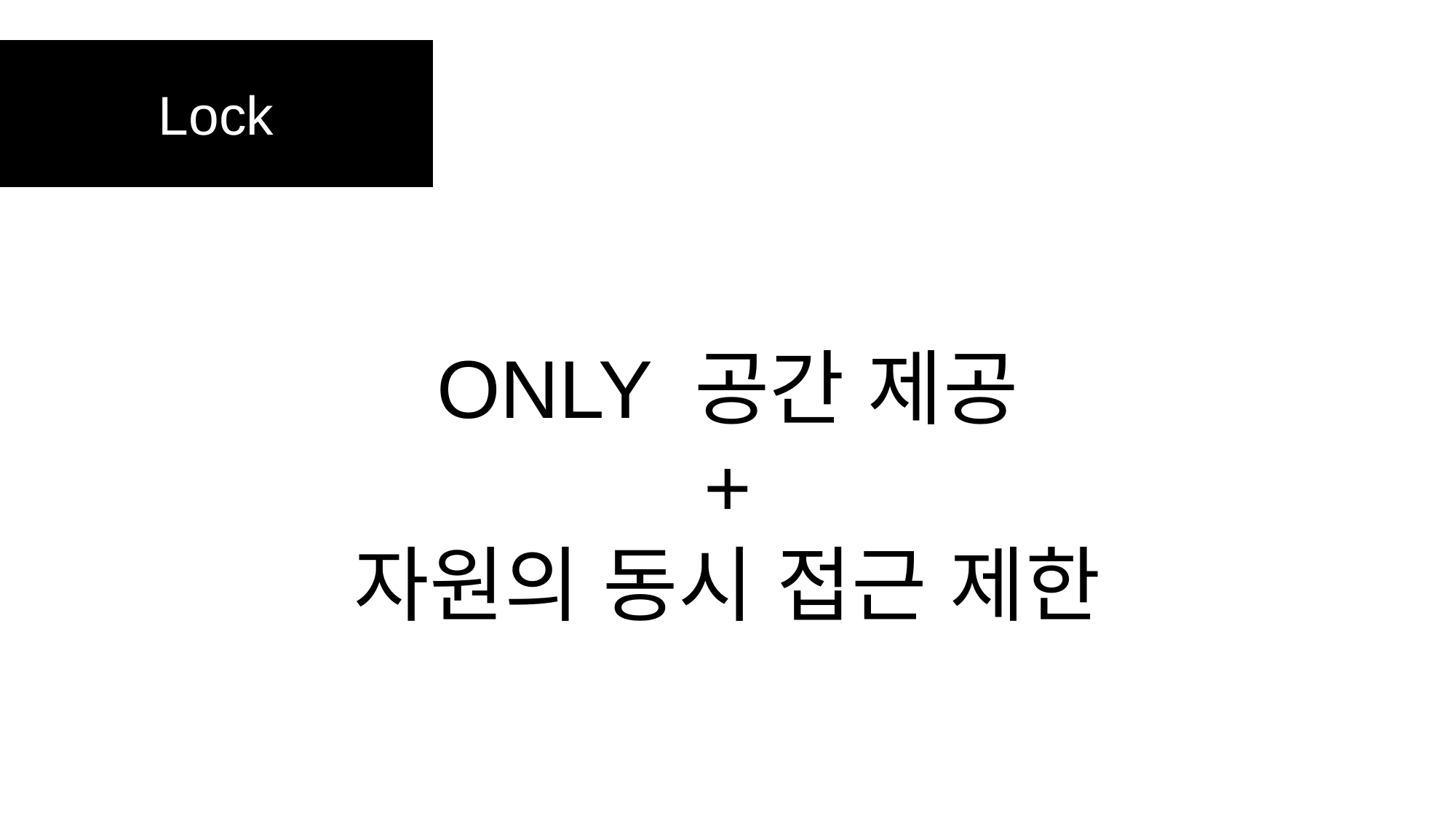

Lock
ONLY 공간 제공
+
자원의 동시 접근 제한